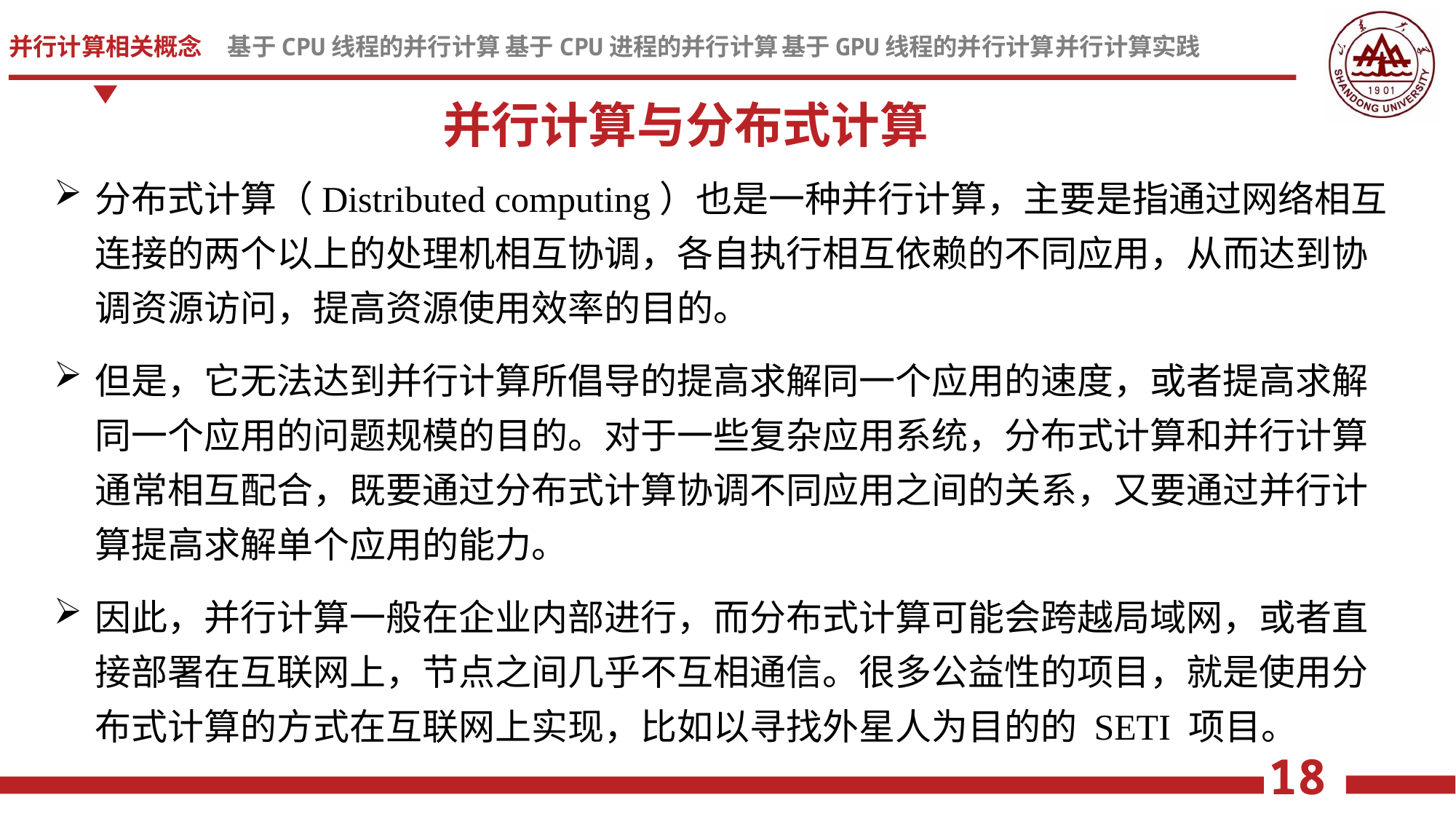

并行计算与分布式计算
分布式计算（Distributed computing）也是一种并行计算，主要是指通过网络相互连接的两个以上的处理机相互协调，各自执行相互依赖的不同应用，从而达到协调资源访问，提高资源使用效率的目的。
但是，它无法达到并行计算所倡导的提高求解同一个应用的速度，或者提高求解同一个应用的问题规模的目的。对于一些复杂应用系统，分布式计算和并行计算通常相互配合，既要通过分布式计算协调不同应用之间的关系，又要通过并行计算提高求解单个应用的能力。
因此，并行计算一般在企业内部进行，而分布式计算可能会跨越局域网，或者直接部署在互联网上，节点之间几乎不互相通信。很多公益性的项目，就是使用分布式计算的方式在互联网上实现，比如以寻找外星人为目的的 SETI 项目。